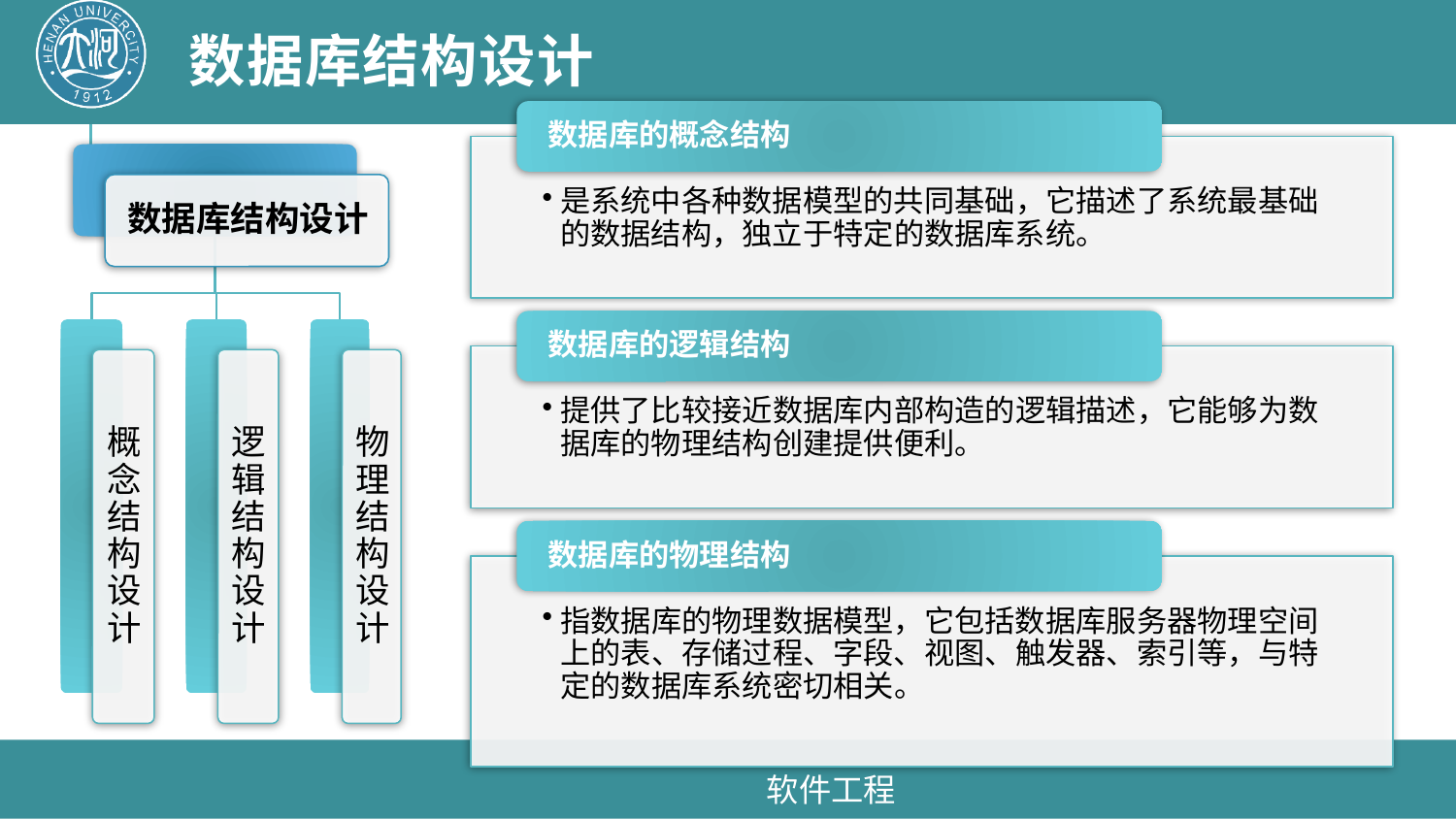

# 数据库结构设计
是系统中各种数据模型的共同基础，它描述了系统最基础的数据结构，独立于特定的数据库系统。
数据库的概念结构
提供了比较接近数据库内部构造的逻辑描述，它能够为数据库的物理结构创建提供便利。
数据库的逻辑结构
指数据库的物理数据模型，它包括数据库服务器物理空间上的表、存储过程、字段、视图、触发器、索引等，与特定的数据库系统密切相关。
数据库的物理结构
数据库结构设计
概念结构设计
逻辑结构设计
物理结构设计

软件工程
14